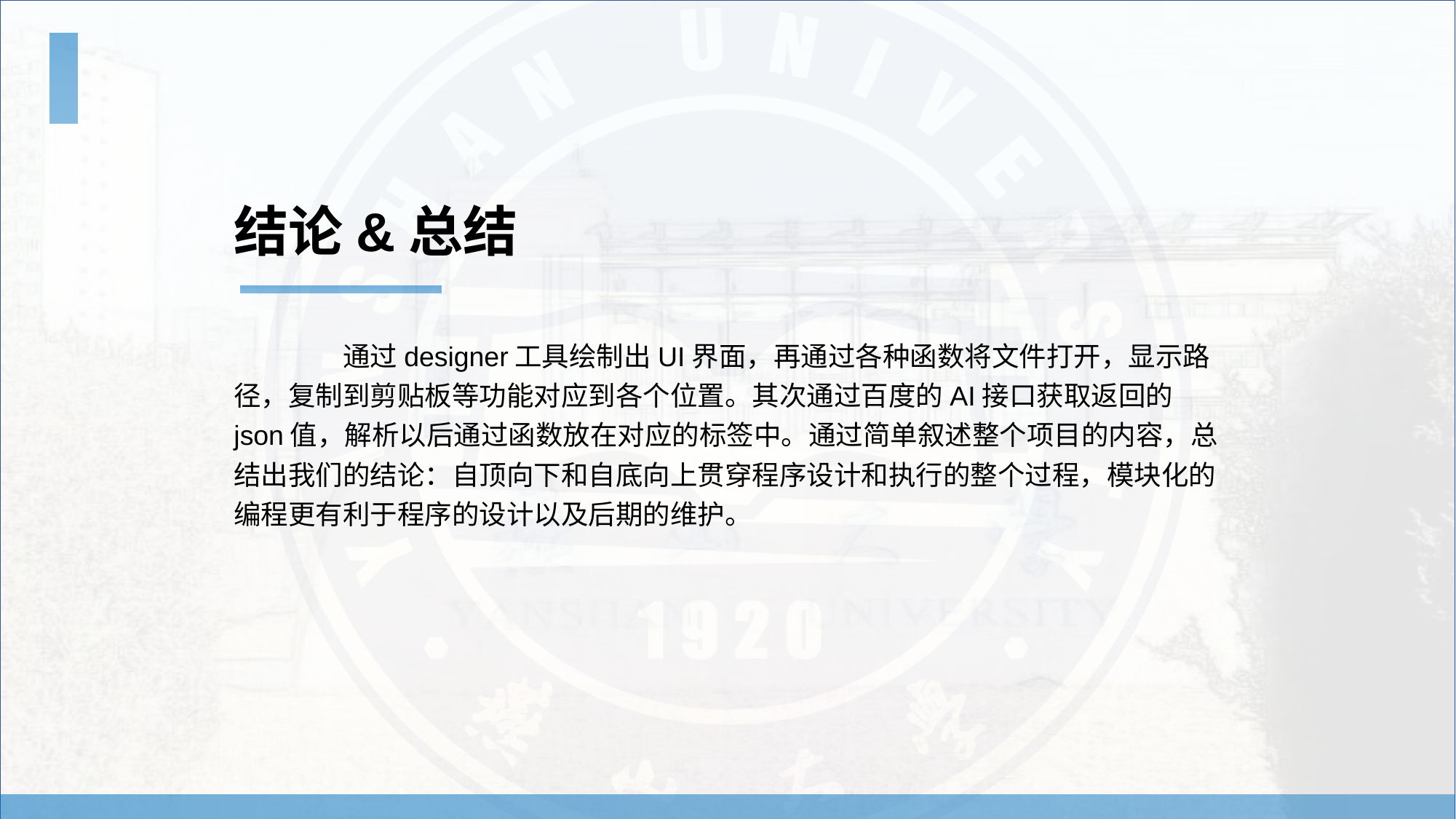

结论&总结
	通过designer工具绘制出UI界面，再通过各种函数将文件打开，显示路径，复制到剪贴板等功能对应到各个位置。其次通过百度的AI接口获取返回的json值，解析以后通过函数放在对应的标签中。通过简单叙述整个项目的内容，总结出我们的结论：自顶向下和自底向上贯穿程序设计和执行的整个过程，模块化的编程更有利于程序的设计以及后期的维护。